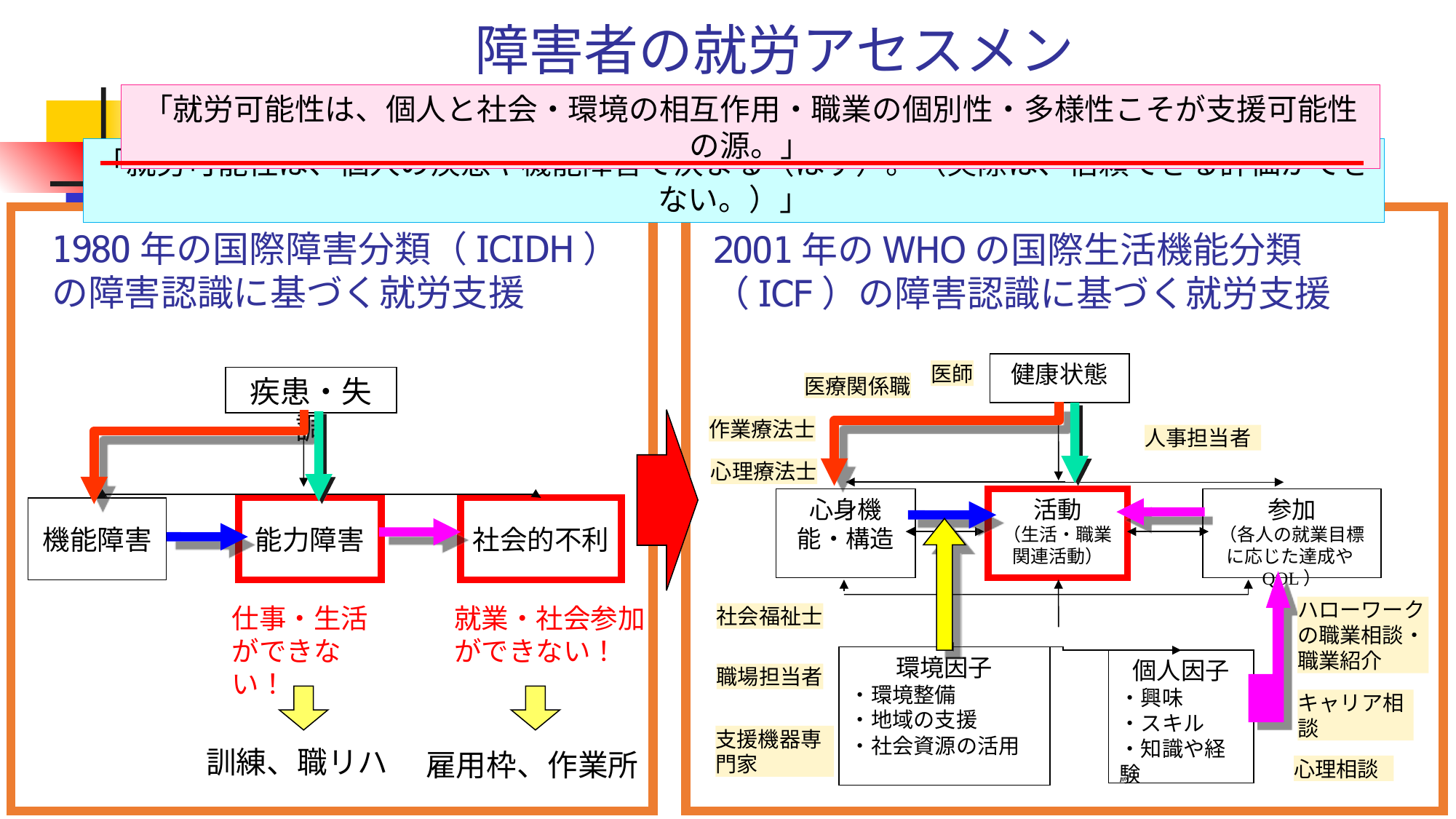

障害者の就労アセスメント
「就労可能性は、個人と社会・環境の相互作用・職業の個別性・多様性こそが支援可能性の源。」
「就労可能性は、個人の疾患や機能障害で決まる（はず）。（実際は、信頼できる評価ができない。）」

1980年の国際障害分類（ICIDH）の障害認識に基づく就労支援
2001年のWHOの国際生活機能分類（ICF）の障害認識に基づく就労支援
健康状態

心身機能・構造
活動
（生活・職業関連活動）
参加
（各人の就業目標に応じた達成やQOL）

環境因子
・環境整備
・地域の支援
・社会資源の活用
個人因子
・興味
・スキル
・知識や経験
医師
医療関係職
作業療法士
人事担当者
心理療法士
ハローワークの職業相談・職業紹介
社会福祉士
職場担当者
キャリア相談
支援機器専門家
心理相談
疾患・失調

機能障害
能力障害
社会的不利

仕事・生活ができない！
就業・社会参加ができない！

訓練、職リハ
雇用枠、作業所